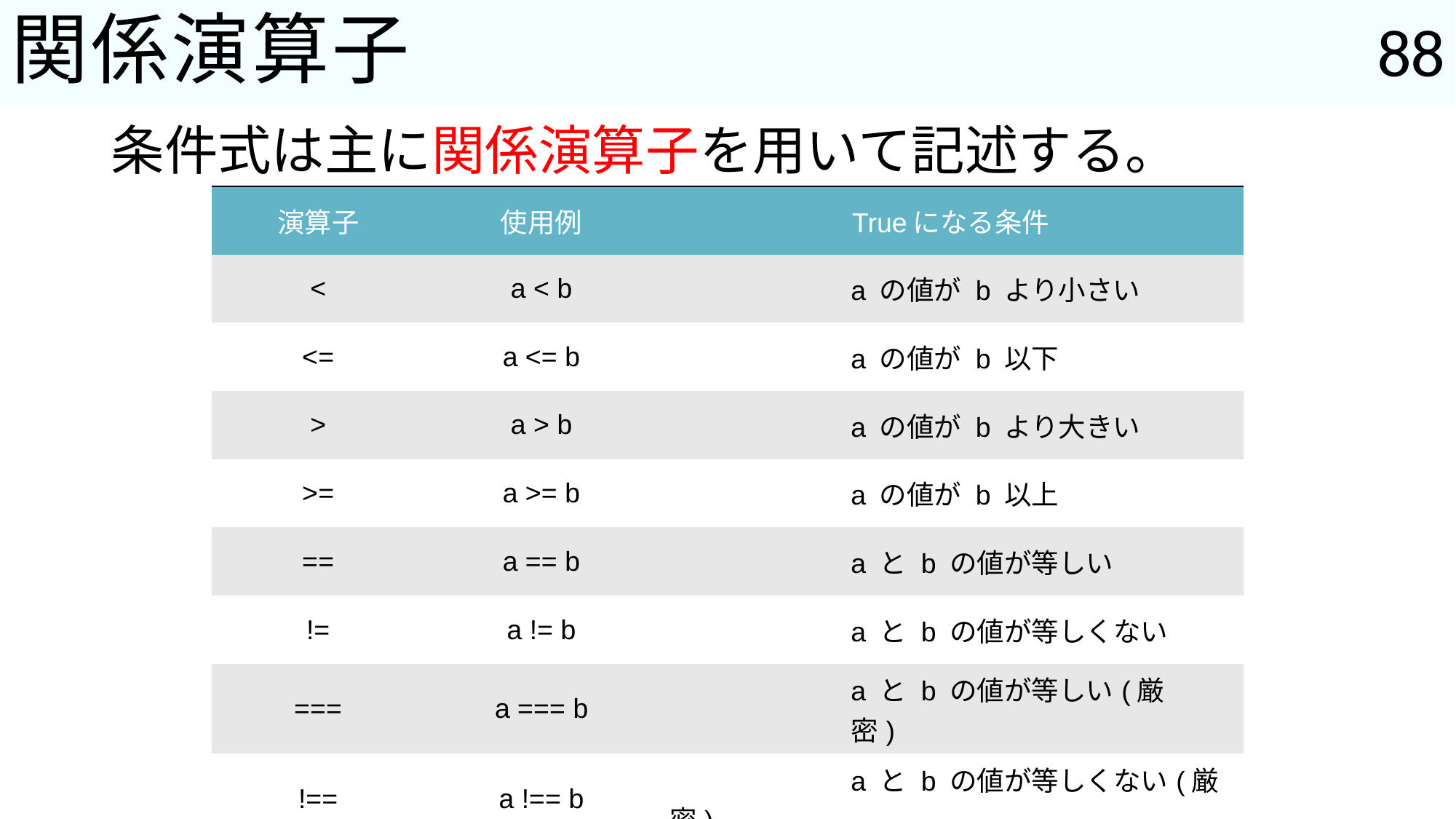

88
# 関係演算子
条件式は主に関係演算子を用いて記述する。

| 演算子 | 使用例 | Trueになる条件 |
| --- | --- | --- |
| < | a < b | a の値が b より小さい |
| <= | a <= b | a の値が b 以下 |
| > | a > b | a の値が b より大きい |
| >= | a >= b | a の値が b 以上 |
| == | a == b | a と b の値が等しい |
| != | a != b | a と b の値が等しくない |
| === | a === b | a と b の値が等しい(厳密) |
| !== | a !== b | a と b の値が等しくない(厳密) |